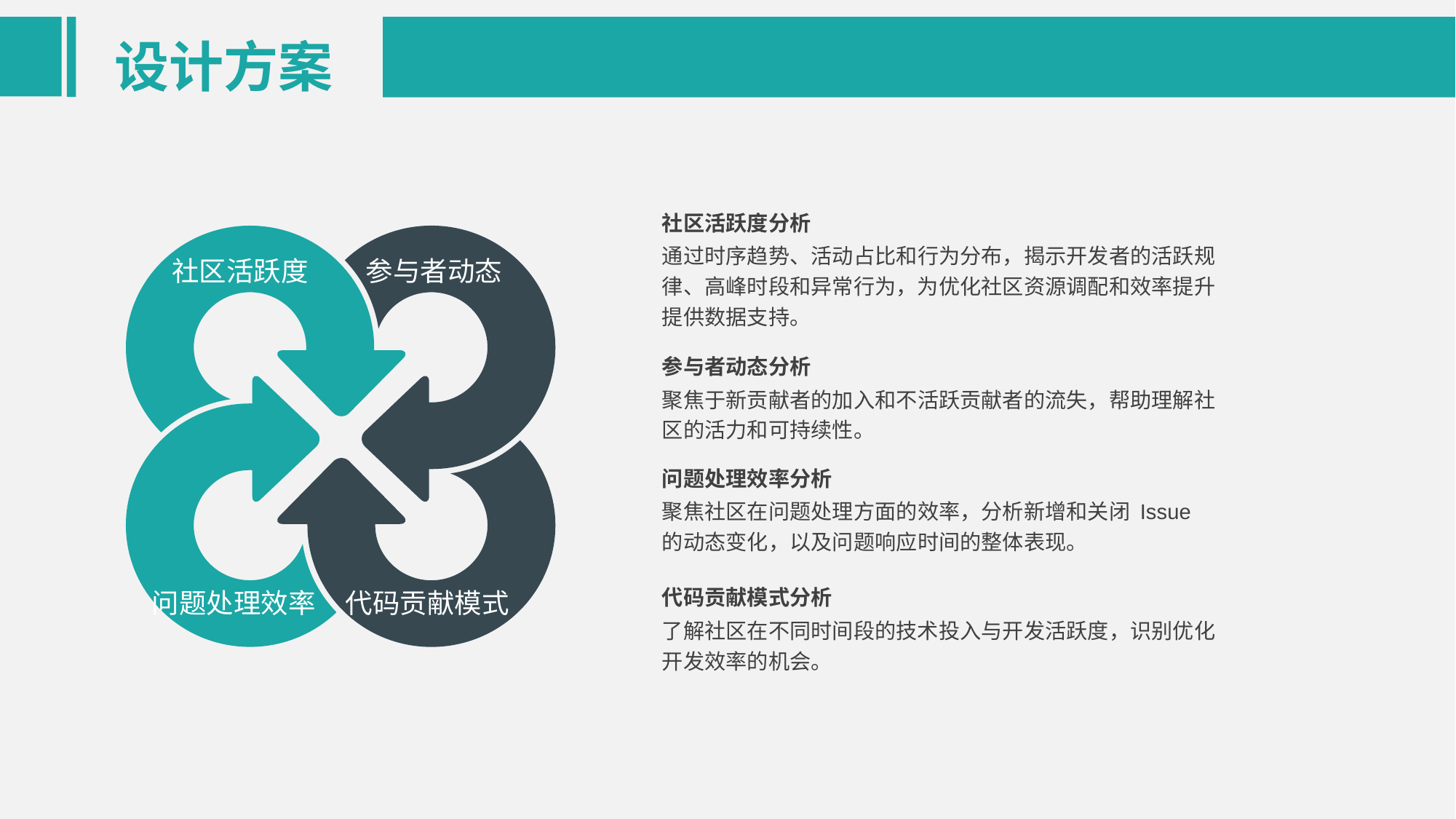

设计方案
社区活跃度分析

社区活跃度
参与者动态

问题处理效率
代码贡献模式
通过时序趋势、活动占比和行为分布，揭示开发者的活跃规律、高峰时段和异常行为，为优化社区资源调配和效率提升提供数据支持。
参与者动态分析
聚焦于新贡献者的加入和不活跃贡献者的流失，帮助理解社区的活力和可持续性。
问题处理效率分析
聚焦社区在问题处理方面的效率，分析新增和关闭 Issue 的动态变化，以及问题响应时间的整体表现。
代码贡献模式分析
了解社区在不同时间段的技术投入与开发活跃度，识别优化开发效率的机会。